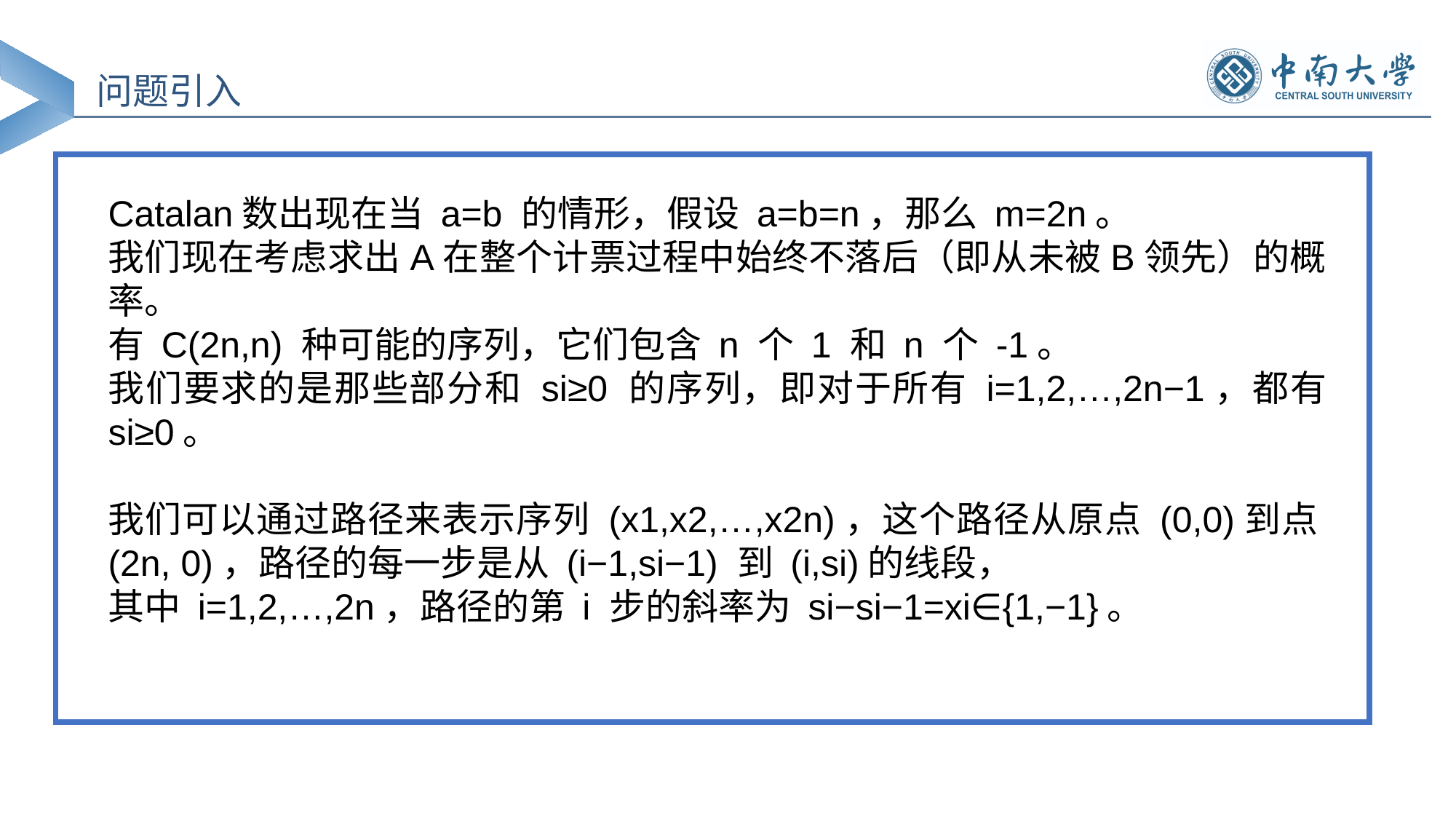

问题引入

Catalan数出现在当 a=b 的情形，假设 a=b=n，那么 m=2n。
我们现在考虑求出A在整个计票过程中始终不落后（即从未被B领先）的概率。
有 C(2n,n) 种可能的序列，它们包含 n 个 1 和 n 个 -1。
我们要求的是那些部分和 si≥0 的序列，即对于所有 i=1,2,…,2n−1，都有 si≥0。

我们可以通过路径来表示序列 (x1,x2,…,x2n)，这个路径从原点 (0,0)到点(2n, 0)，路径的每一步是从 (i−1,si−1) 到 (i,si)的线段，
其中 i=1,2,…,2n，路径的第 i 步的斜率为 si−si−1=xi∈{1,−1}。